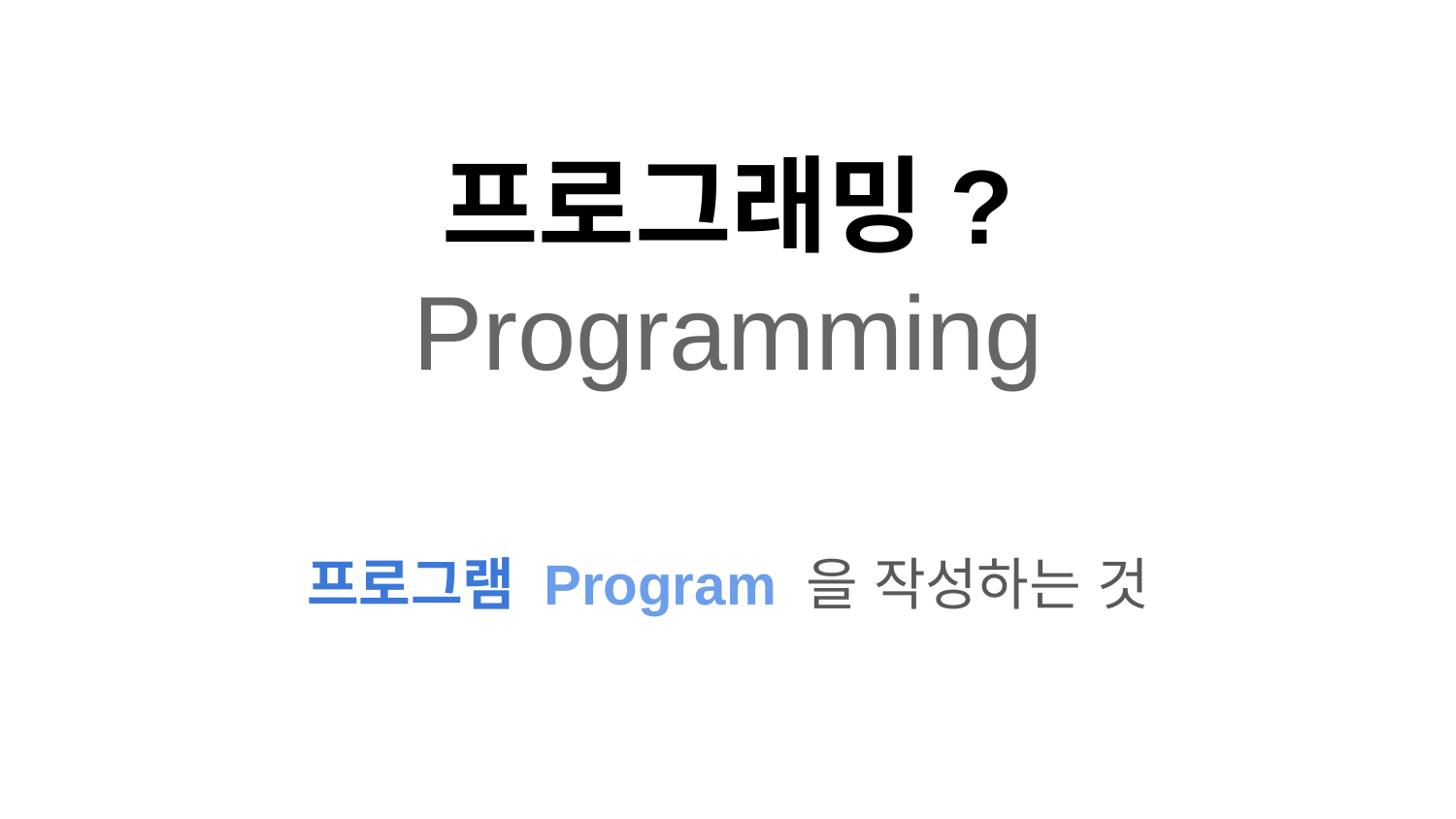

# 프로그래밍?
Programming
프로그램 Program 을 작성하는 것